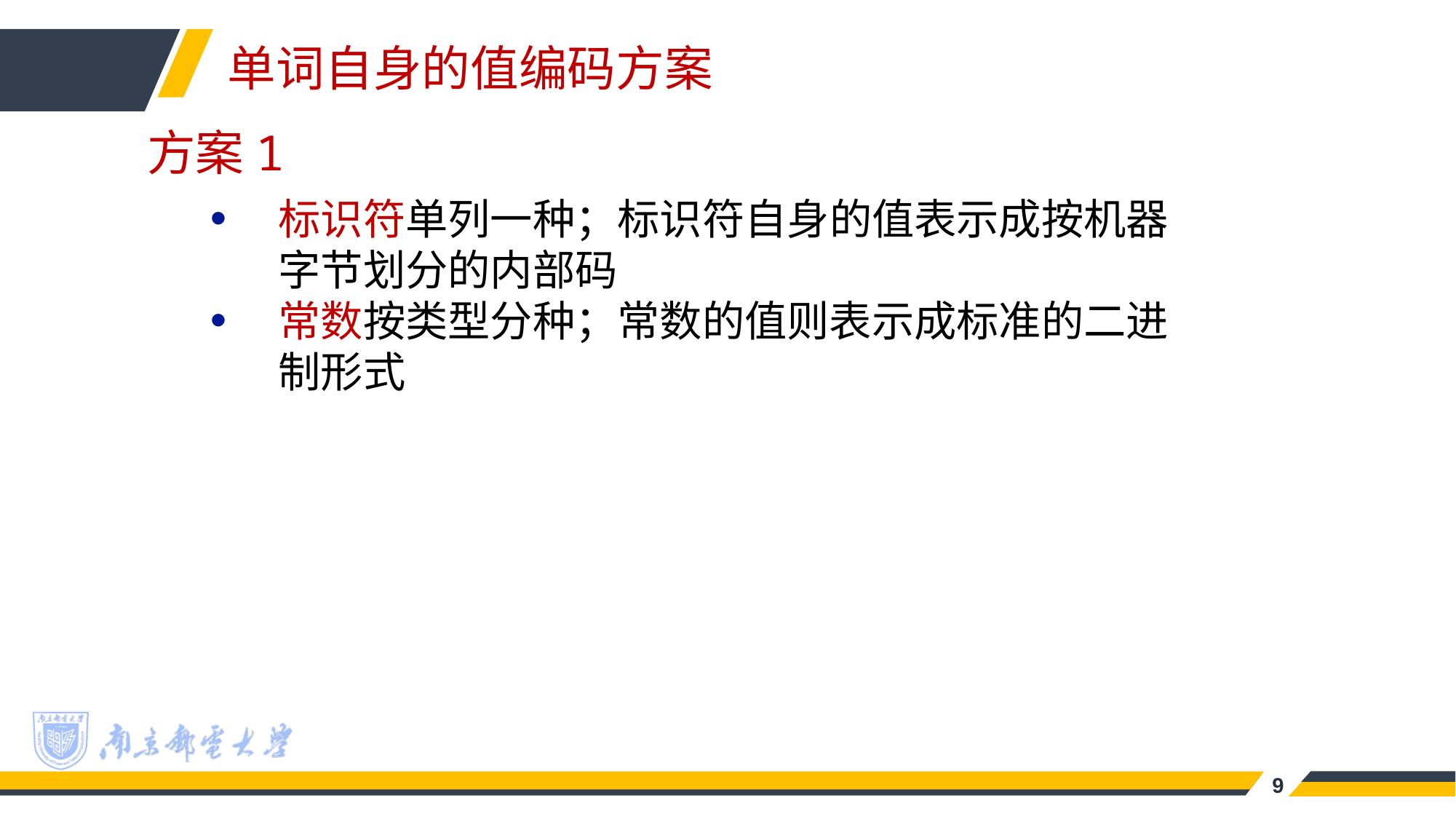

单词自身的值编码方案
方案1
标识符单列一种；标识符自身的值表示成按机器 字节划分的内部码
常数按类型分种；常数的值则表示成标准的二进 制形式
9